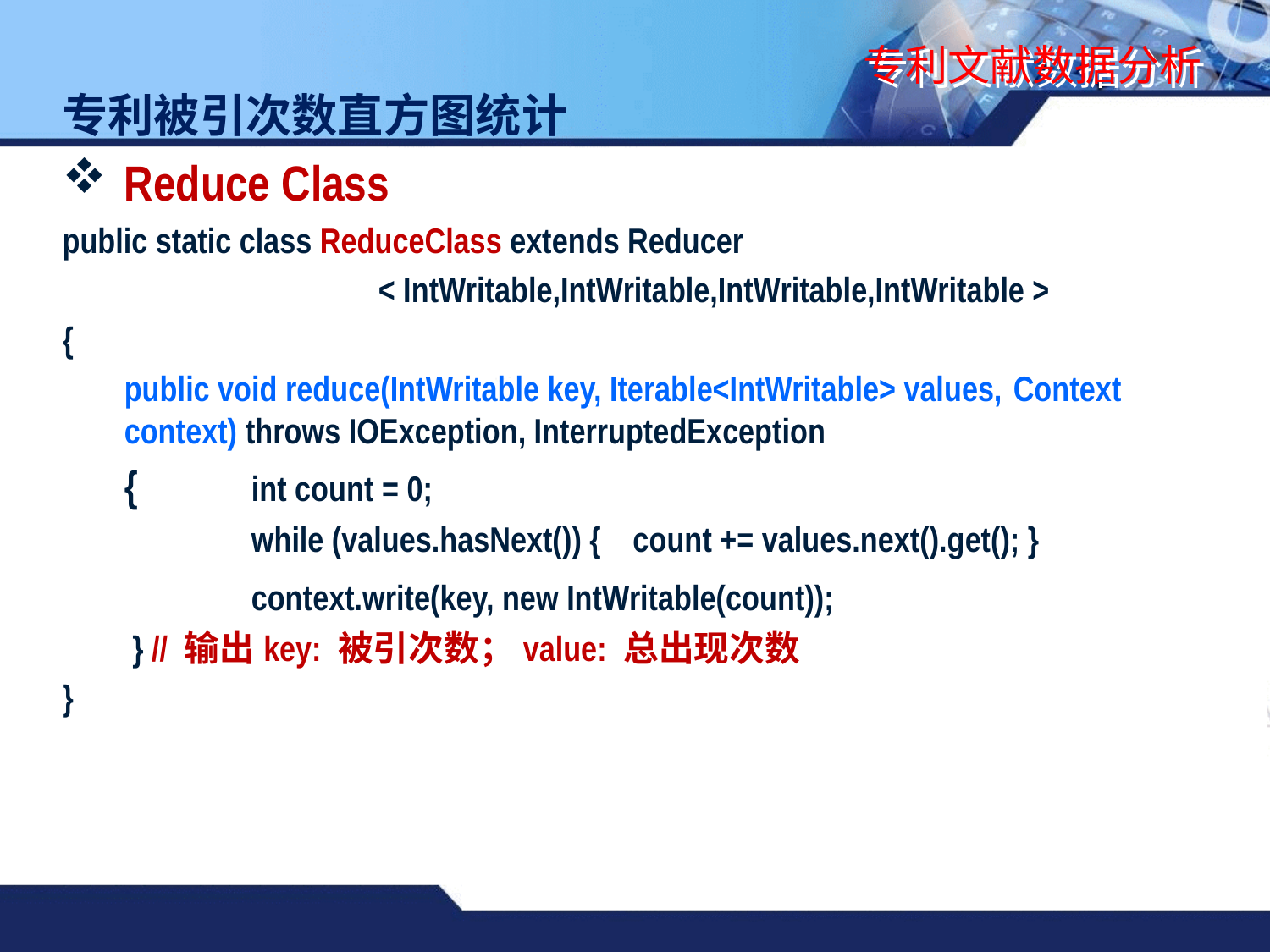

# 专利文献数据分析
专利被引次数直方图统计
Reduce Class
public static class ReduceClass extends Reducer
			< IntWritable,IntWritable,IntWritable,IntWritable >
{
	public void reduce(IntWritable key, Iterable<IntWritable> values, 	Context context) throws IOException, InterruptedException
	{	int count = 0;
		while (values.hasNext()) {    count += values.next().get(); }
		context.write(key, new IntWritable(count));
	 } // 输出key: 被引次数；value: 总出现次数
}